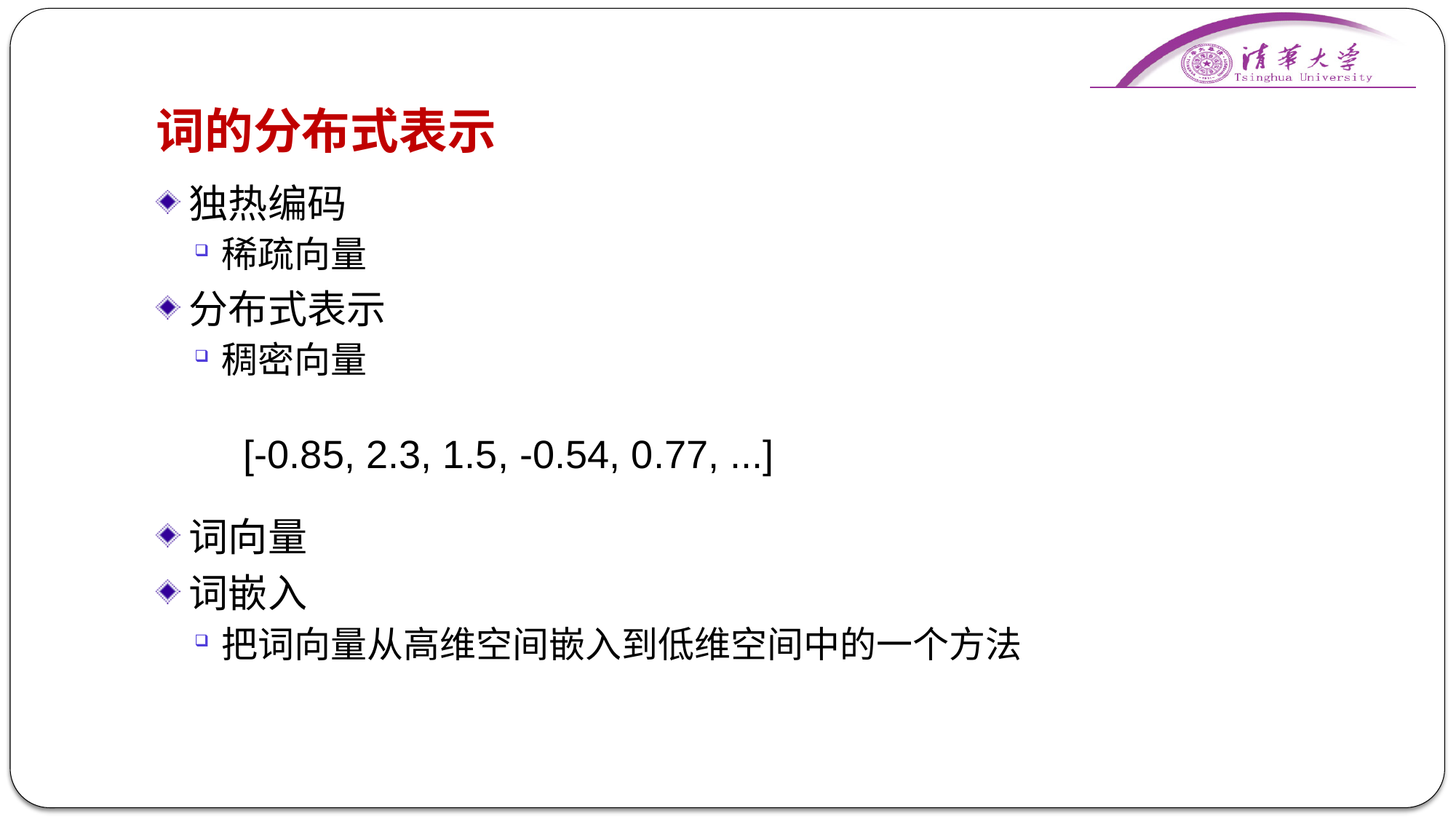

# 词的分布式表示
独热编码
稀疏向量
分布式表示
稠密向量

        [-0.85, 2.3, 1.5, -0.54, 0.77, ...]

词向量
词嵌入
把词向量从高维空间嵌入到低维空间中的一个方法